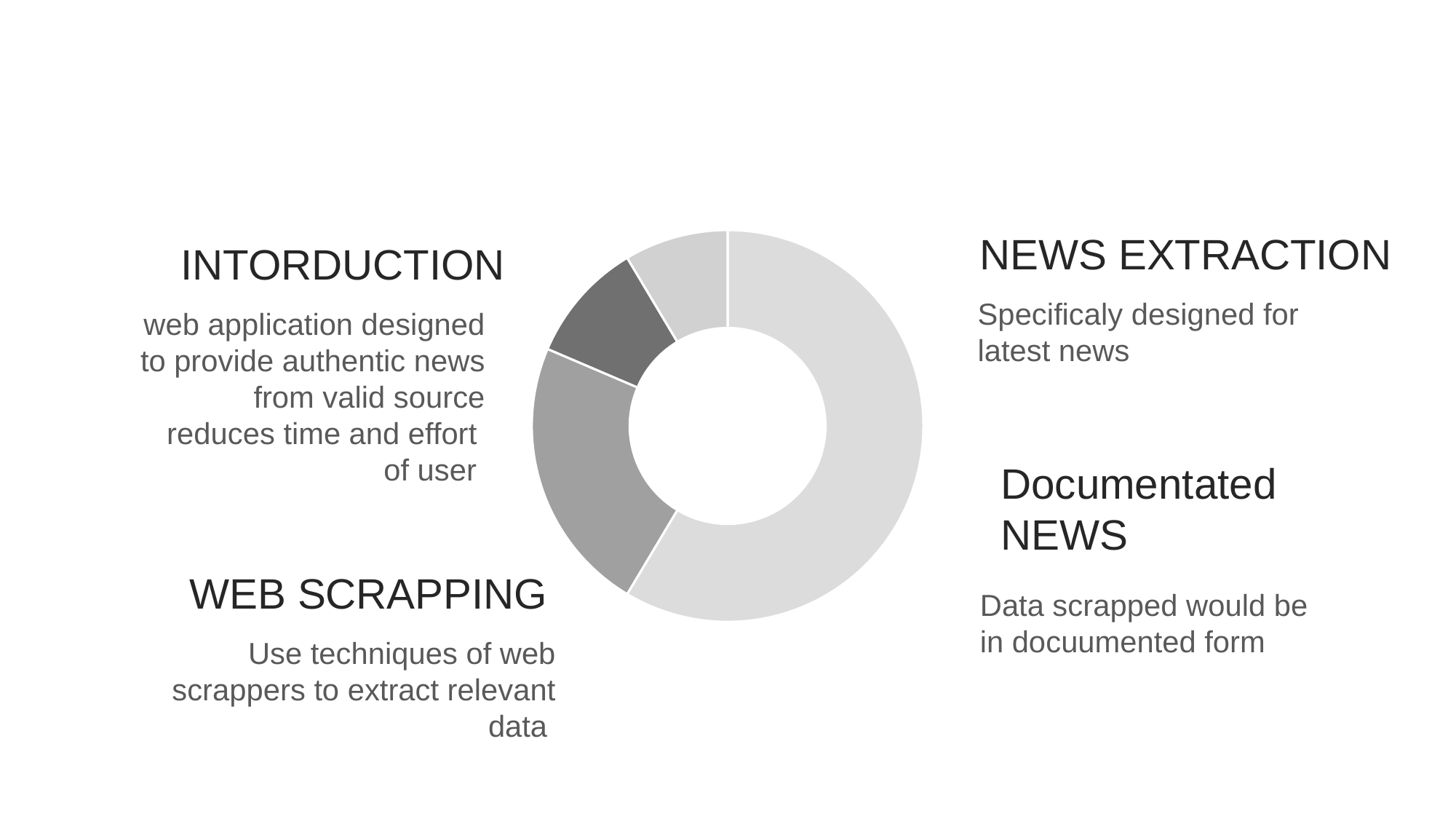

NEWS EXTRACTION
Specificaly designed for latest news

### Chart

| Category | 销售额 |
|---|---|
| 第一季度 | 8.2 |
| 第二季度 | 3.2 |
| 第三季度 | 1.4 |
| 第四季度 | 1.2 |
INTORDUCTION
web application designed to provide authentic news from valid source reduces time and effort  of user

Documentated  NEWS

Data scrapped would be in docuumented form
WEB SCRAPPING
Use techniques of web scrappers to extract relevant data